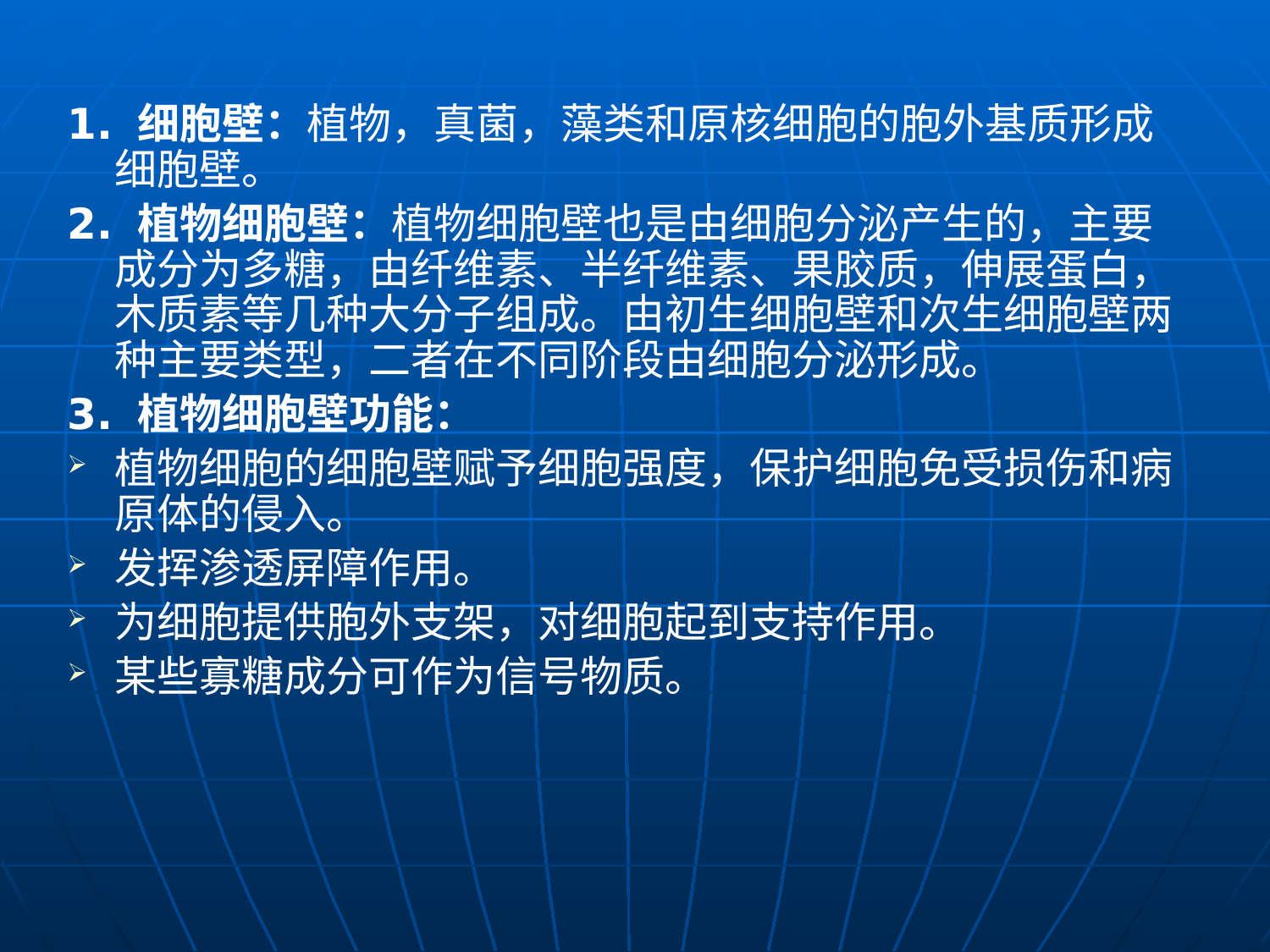

1. 细胞壁：植物，真菌，藻类和原核细胞的胞外基质形成细胞壁。
2. 植物细胞壁：植物细胞壁也是由细胞分泌产生的，主要成分为多糖，由纤维素、半纤维素、果胶质，伸展蛋白，木质素等几种大分子组成。由初生细胞壁和次生细胞壁两种主要类型，二者在不同阶段由细胞分泌形成。
3. 植物细胞壁功能：
植物细胞的细胞壁赋予细胞强度，保护细胞免受损伤和病原体的侵入。
发挥渗透屏障作用。
为细胞提供胞外支架，对细胞起到支持作用。
某些寡糖成分可作为信号物质。
夫早它的今簿钩刹判项殉蹿价派驳嚣楷送诺臃嫌桩节米谓勒背筑途力零棘细胞的社会联系课件细胞的社会联系课件